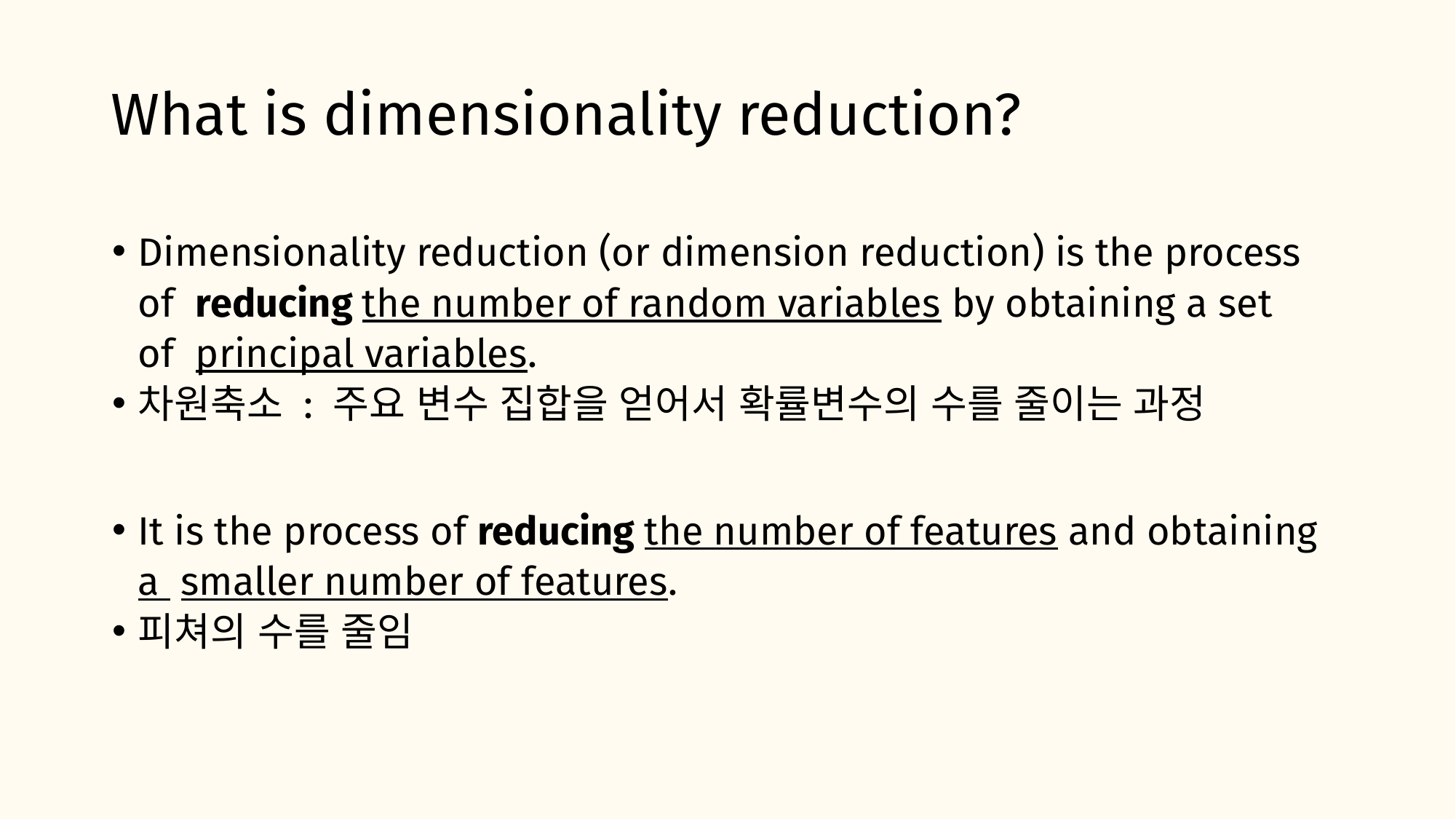

# What is dimensionality reduction?
Dimensionality reduction (or dimension reduction) is the process of  reducing the number of random variables by obtaining a set of  principal variables.
차원축소 : 주요 변수 집합을 얻어서 확률변수의 수를 줄이는 과정

It is the process of reducing the number of features and obtaining a  smaller number of features.
피쳐의 수를 줄임